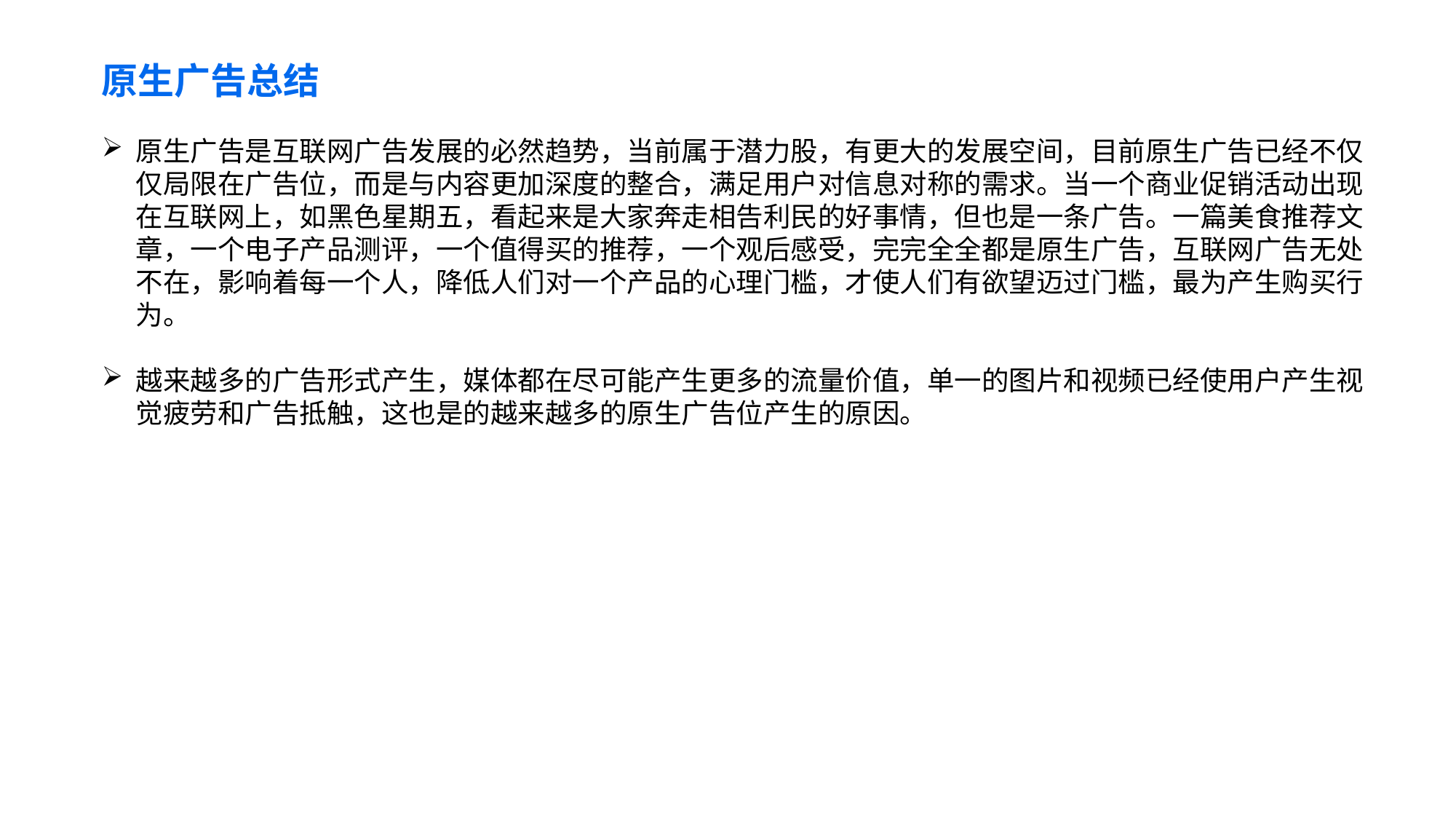

原生广告总结
原生广告是互联网广告发展的必然趋势，当前属于潜力股，有更大的发展空间，目前原生广告已经不仅仅局限在广告位，而是与内容更加深度的整合，满足用户对信息对称的需求。当一个商业促销活动出现在互联网上，如黑色星期五，看起来是大家奔走相告利民的好事情，但也是一条广告。一篇美食推荐文章，一个电子产品测评，一个值得买的推荐，一个观后感受，完完全全都是原生广告，互联网广告无处不在，影响着每一个人，降低人们对一个产品的心理门槛，才使人们有欲望迈过门槛，最为产生购买行为。

越来越多的广告形式产生，媒体都在尽可能产生更多的流量价值，单一的图片和视频已经使用户产生视觉疲劳和广告抵触，这也是的越来越多的原生广告位产生的原因。